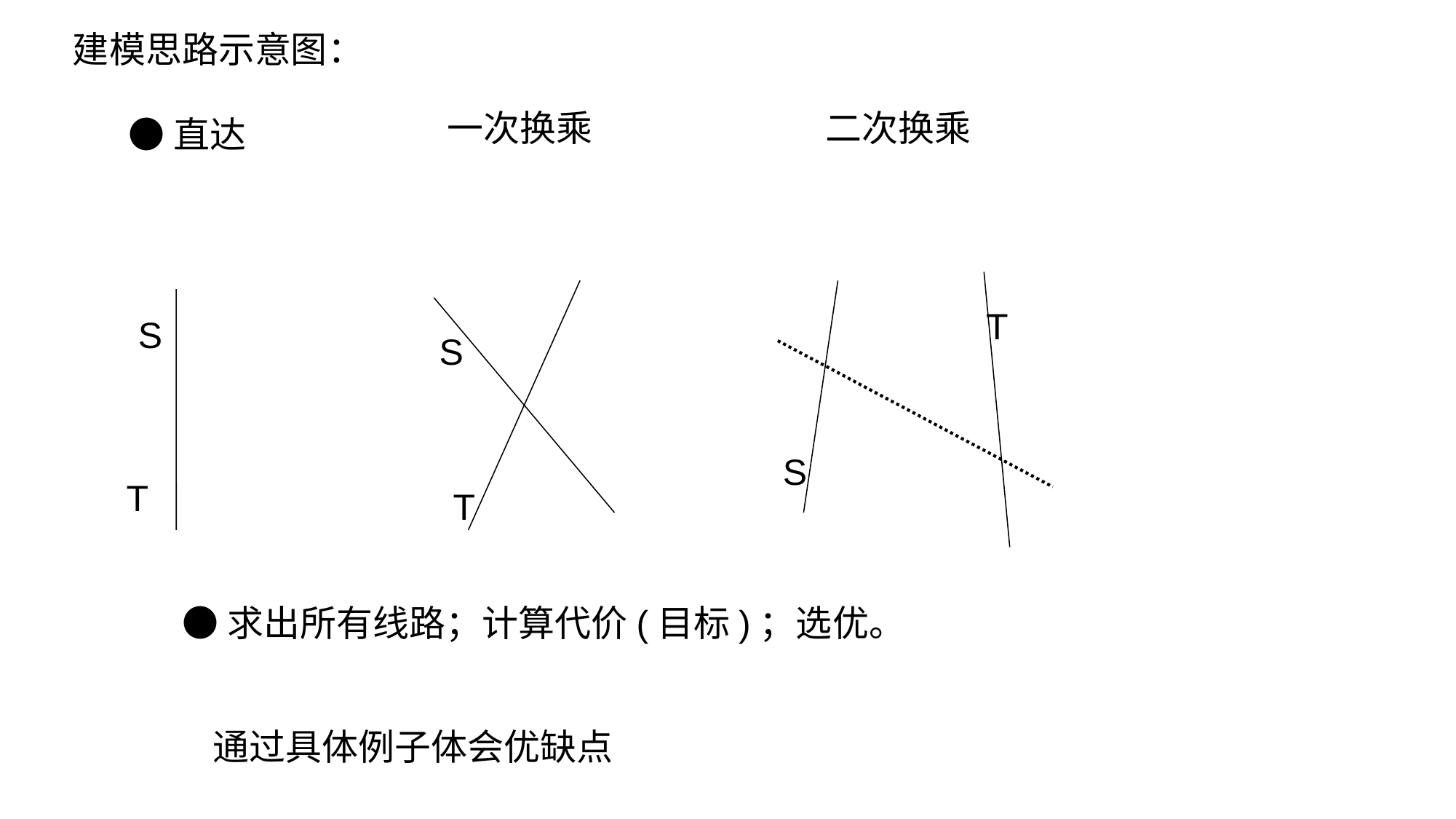

建模思路示意图：
一次换乘
二次换乘
●直达

T
S
S

S
T
T
●求出所有线路；计算代价(目标)；选优。
通过具体例子体会优缺点